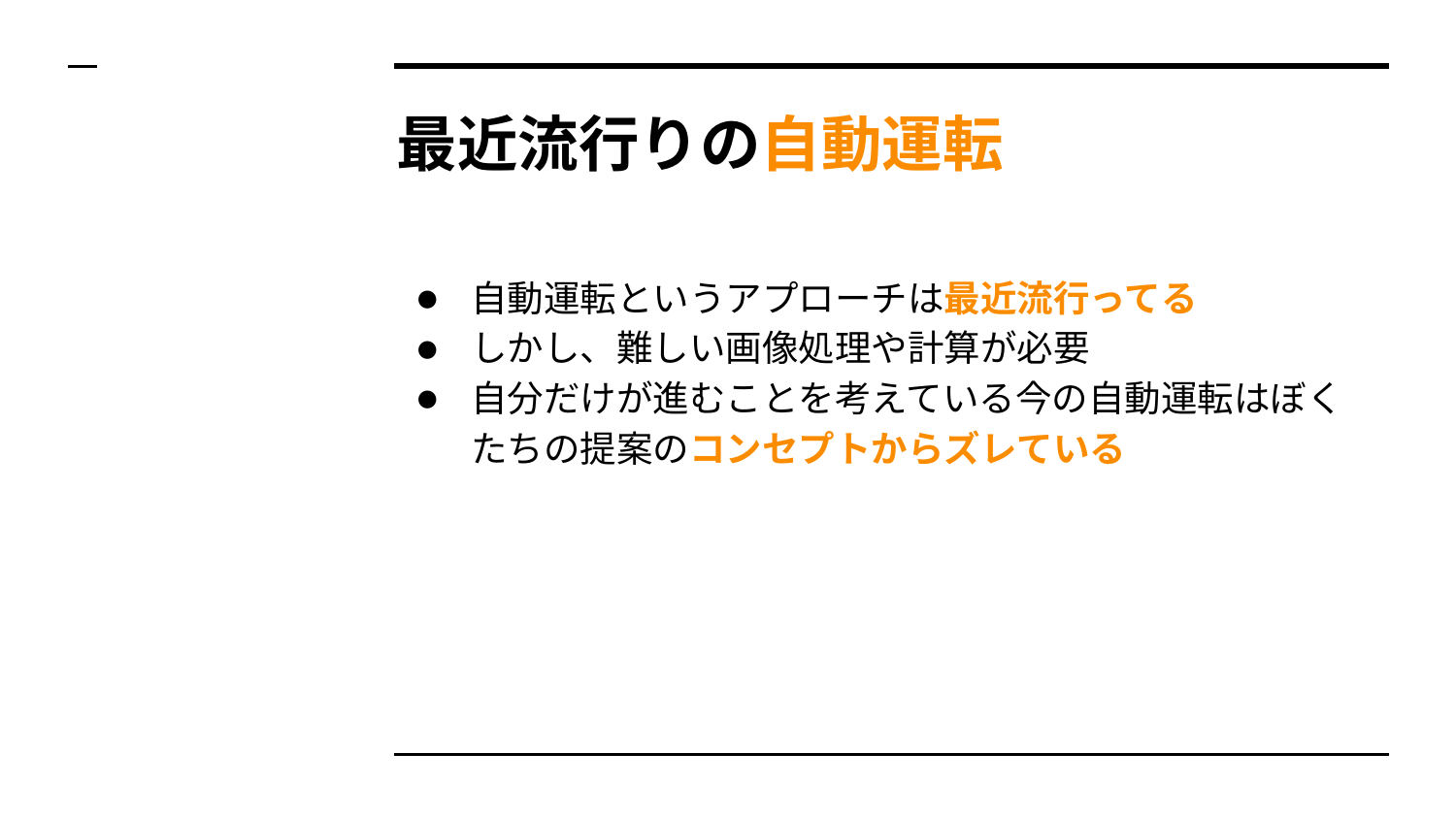

# 最近流行りの自動運転
自動運転というアプローチは最近流行ってる
しかし、難しい画像処理や計算が必要
自分だけが進むことを考えている今の自動運転はぼくたちの提案のコンセプトからズレている